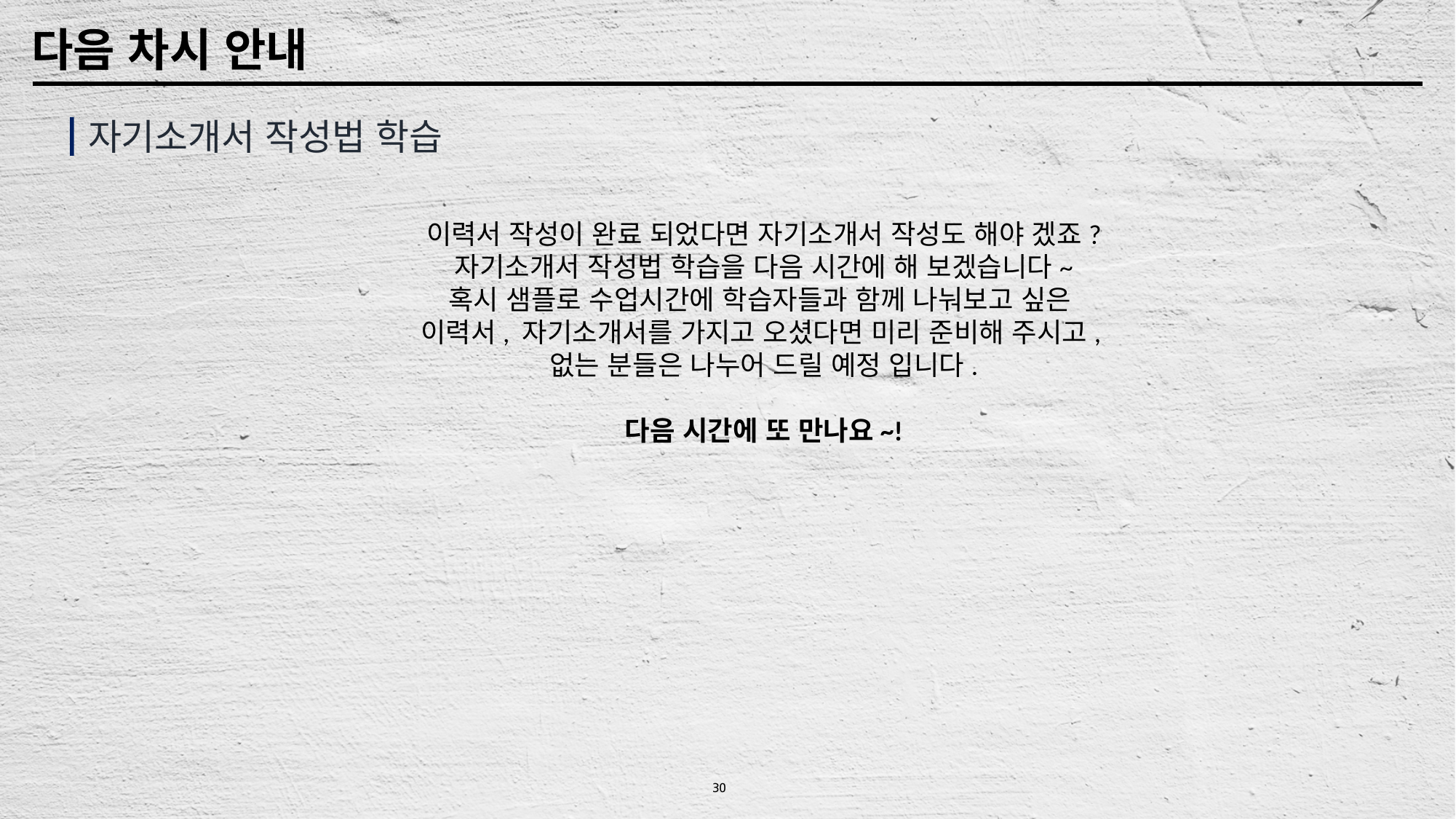

다음 차시 안내
자기소개서 작성법 학습

이력서 작성이 완료 되었다면 자기소개서 작성도 해야 겠죠?
자기소개서 작성법 학습을 다음 시간에 해 보겠습니다~
혹시 샘플로 수업시간에 학습자들과 함께 나눠보고 싶은
이력서, 자기소개서를 가지고 오셨다면 미리 준비해 주시고,
없는 분들은 나누어 드릴 예정 입니다.

다음 시간에 또 만나요~!
30